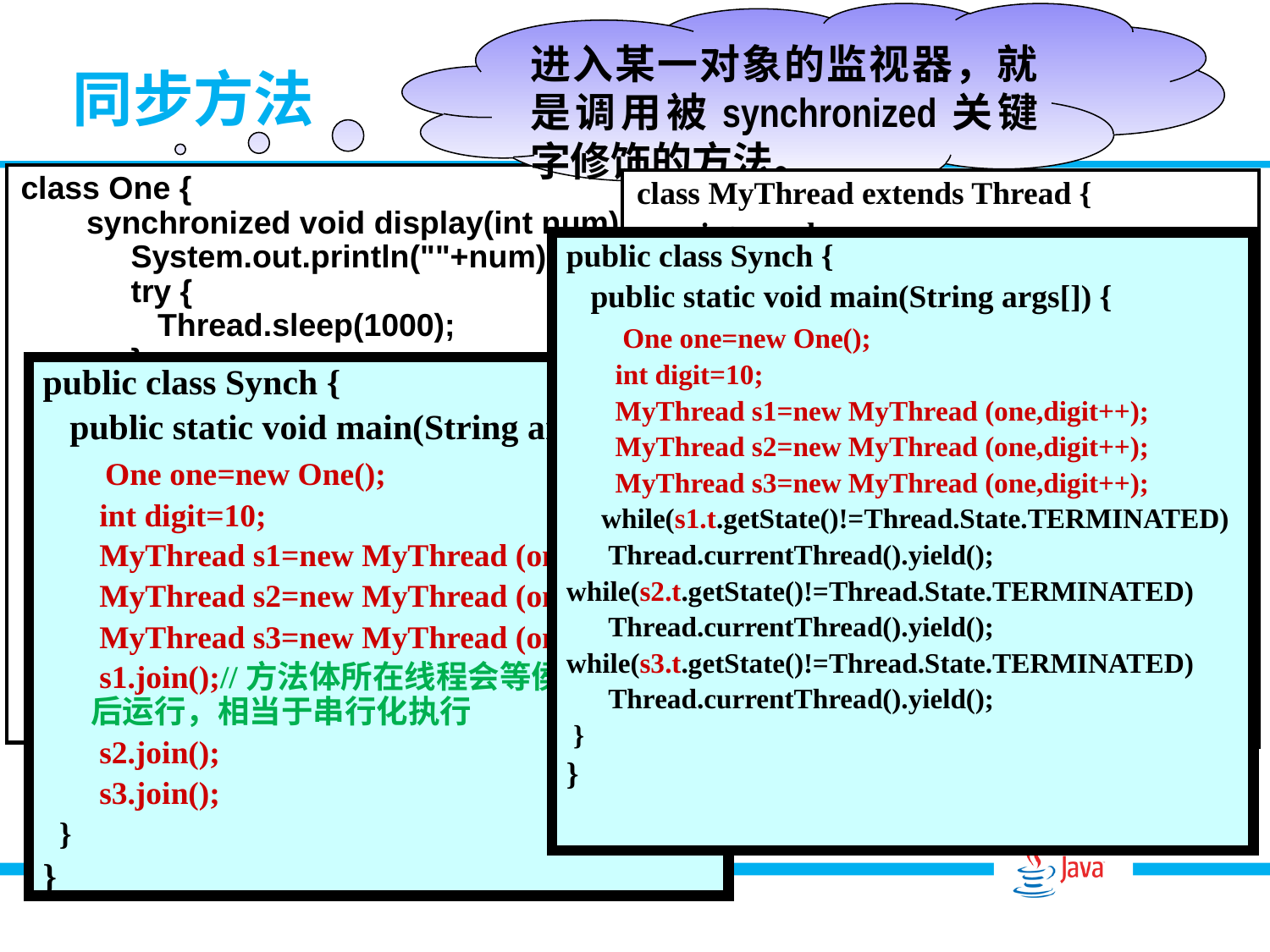

同步方法
进入某一对象的监视器，就是调用被synchronized关键字修饰的方法。

class One {
	  synchronized void display(int num)  {
	       System.out.println(""+num);
	       try {
	          Thread.sleep(1000);
	       }
	      catch(InterruptedException e)  {
	           System.out.println("中断");
	       }
	       System.out.println(num+" 完成");
	 }
	}
class MyThread extends Thread {
	  int number;
	  One one;
	  public MyThread (One one_num, int n)   {
	      one=one_num;  number=n;
	      this.start();
	   }

	   public void run() {
	        one.display(number);
	   }
	}
public class Synch {
   public static void main(String args[]) {
       One one=new One();
       int digit=10;
       MyThread s1=new MyThread (one,digit++);
       MyThread s2=new MyThread (one,digit++);
       MyThread s3=new MyThread (one,digit++);
     while(s1.t.getState()!=Thread.State.TERMINATED)
      Thread.currentThread().yield();
while(s2.t.getState()!=Thread.State.TERMINATED)
      Thread.currentThread().yield();
while(s3.t.getState()!=Thread.State.TERMINATED)
      Thread.currentThread().yield();
 }
}
public class Synch {
   public static void main(String args[]) {
       One one=new One();
       int digit=10;
       MyThread s1=new MyThread (one,digit++);
       MyThread s2=new MyThread (one,digit++);
       MyThread s3=new MyThread (one,digit++);
       s1.join();//方法体所在线程会等侯s1.t结束后运行，相当于串行化执行
       s2.join();
       s3.join();
  }
}